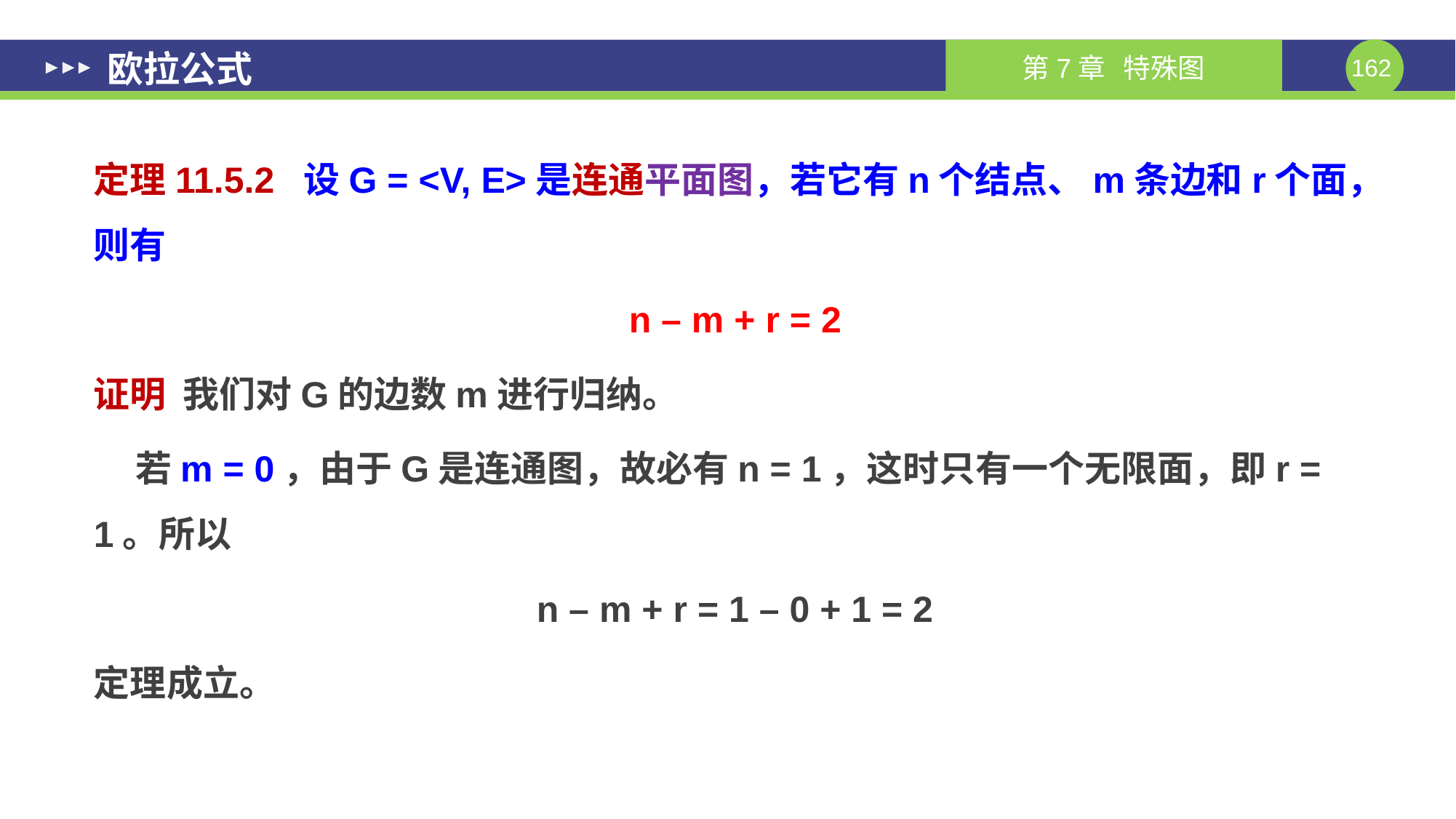

# 欧拉公式
定理11.5.2  设G = <V, E>是连通平面图，若它有n个结点、m条边和r个面，则有
n – m + r = 2
证明  我们对G的边数m进行归纳。
    若m = 0，由于G是连通图，故必有n = 1，这时只有一个无限面，即r = 1。所以
n – m + r = 1 – 0 + 1 = 2
定理成立。